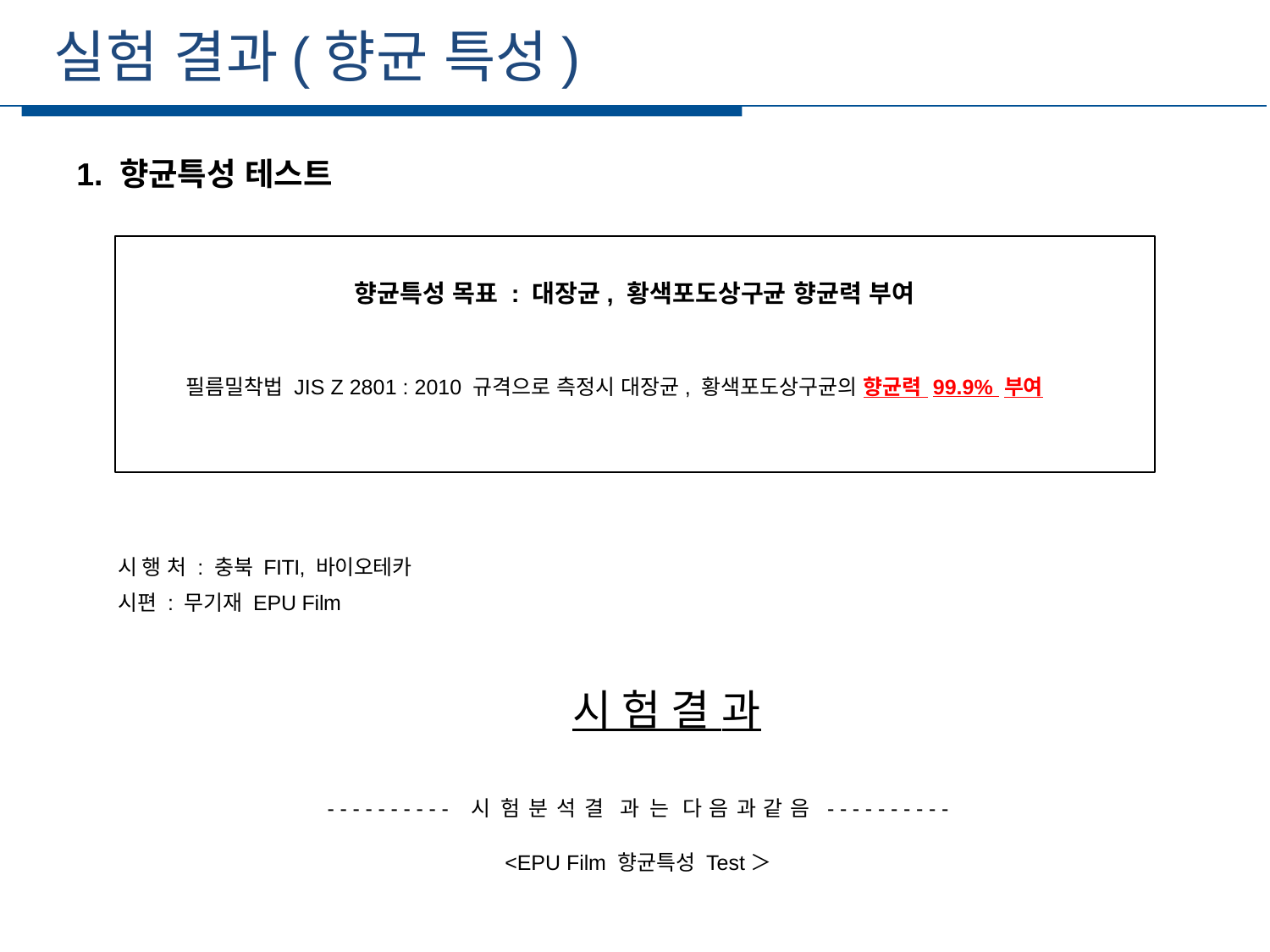

실험 결과(향균 특성)
세부일정

1. 향균특성 테스트

향균특성 목표 : 대장균, 황색포도상구균 향균력 부여
필름밀착법 JIS Z 2801 : 2010 규격으로 측정시 대장균, 황색포도상구균의 향균력 99.9% 부여
시 행 처 : 충북 FITI, 바이오테카
시편 : 무기재 EPU Film

                                 시 험 결 과
---------- 시 험 분 석 결  과 는	다 음 과 같 음 ----------

<EPU Film 향균특성 Test＞